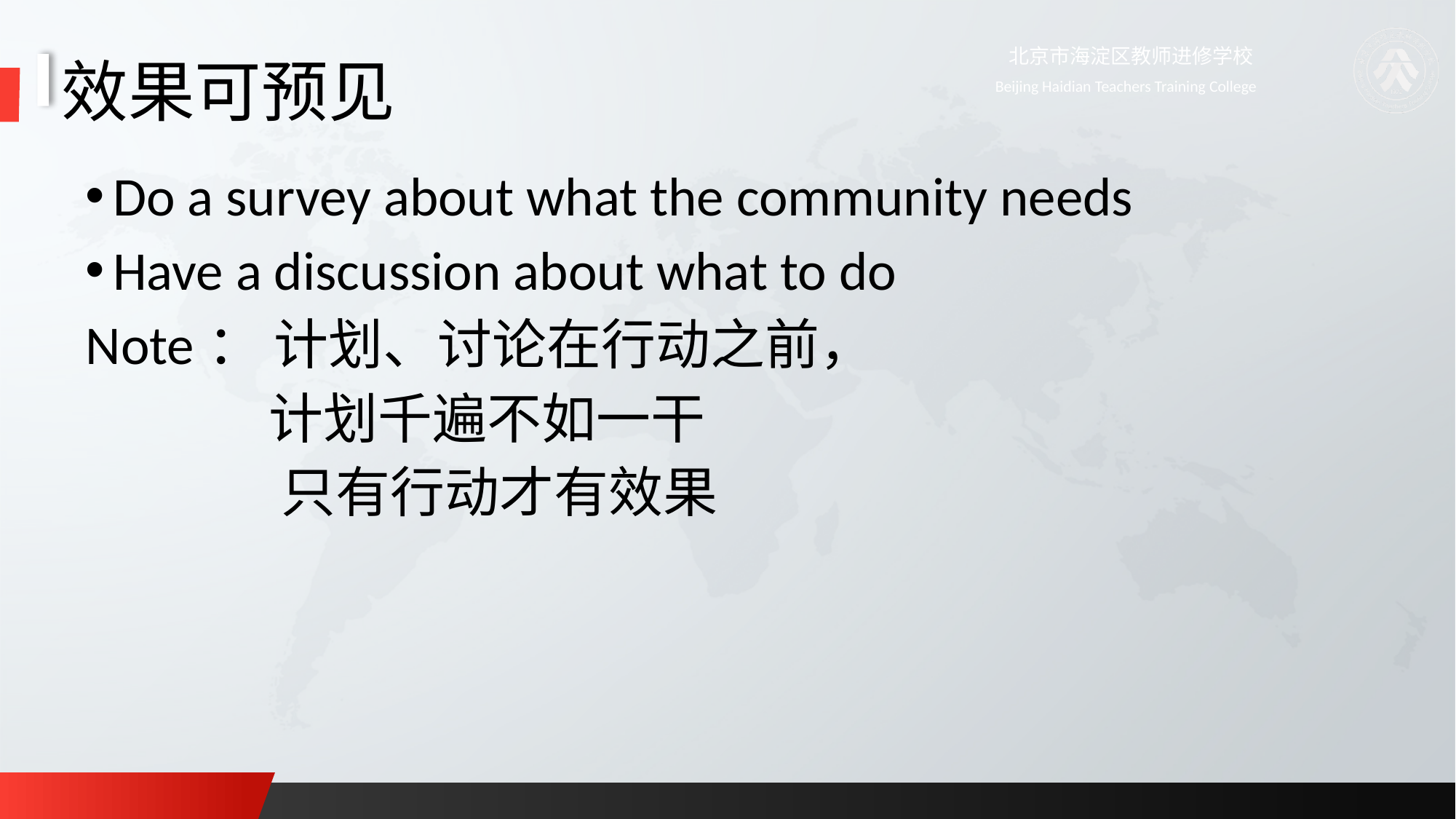

# 效果可预见
Do a survey about what the community needs
Have a discussion about what to do
Note： 计划、讨论在行动之前，
              计划千遍不如一干
               只有行动才有效果